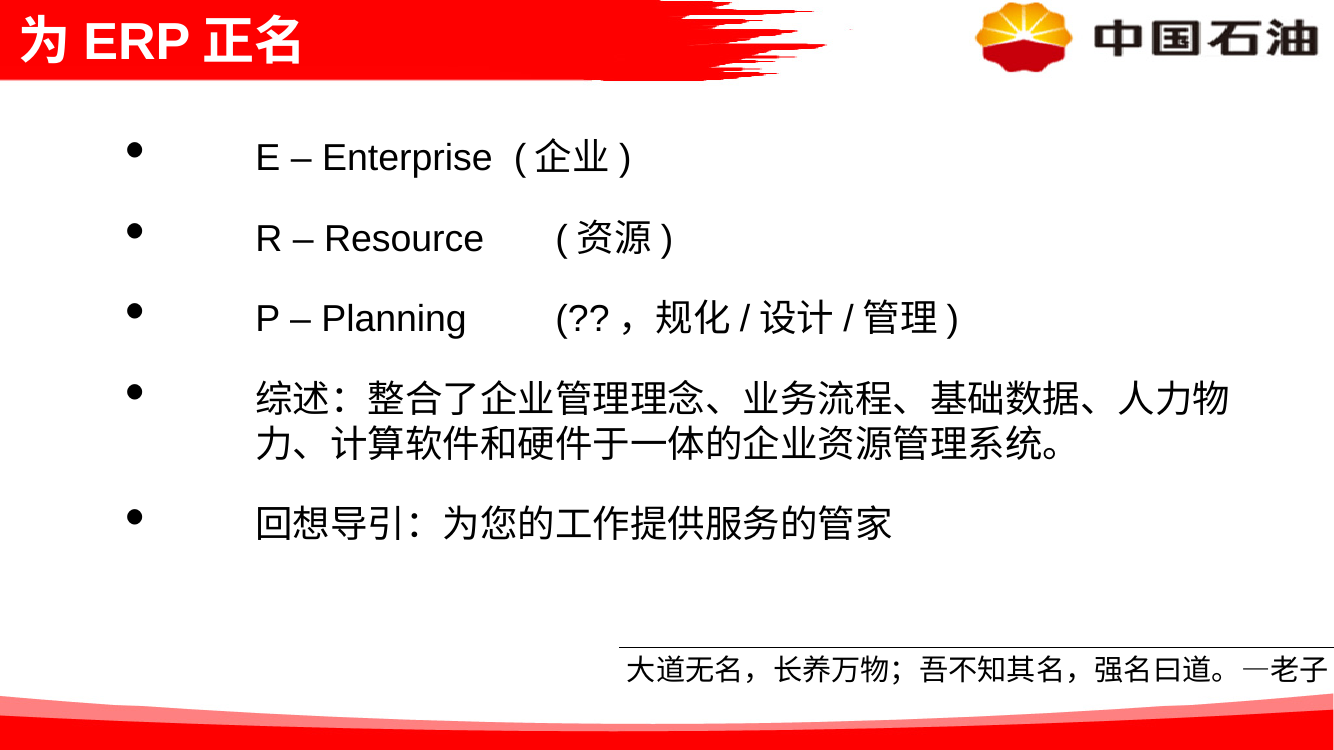

# 为ERP正名
E – Enterprise  (企业)
R – Resource	(资源)
P – Planning	(??，规化/设计/管理)
综述：整合了企业管理理念、业务流程、基础数据、人力物力、计算软件和硬件于一体的企业资源管理系统。
回想导引：为您的工作提供服务的管家
大道无名，长养万物；吾不知其名，强名曰道。—老子